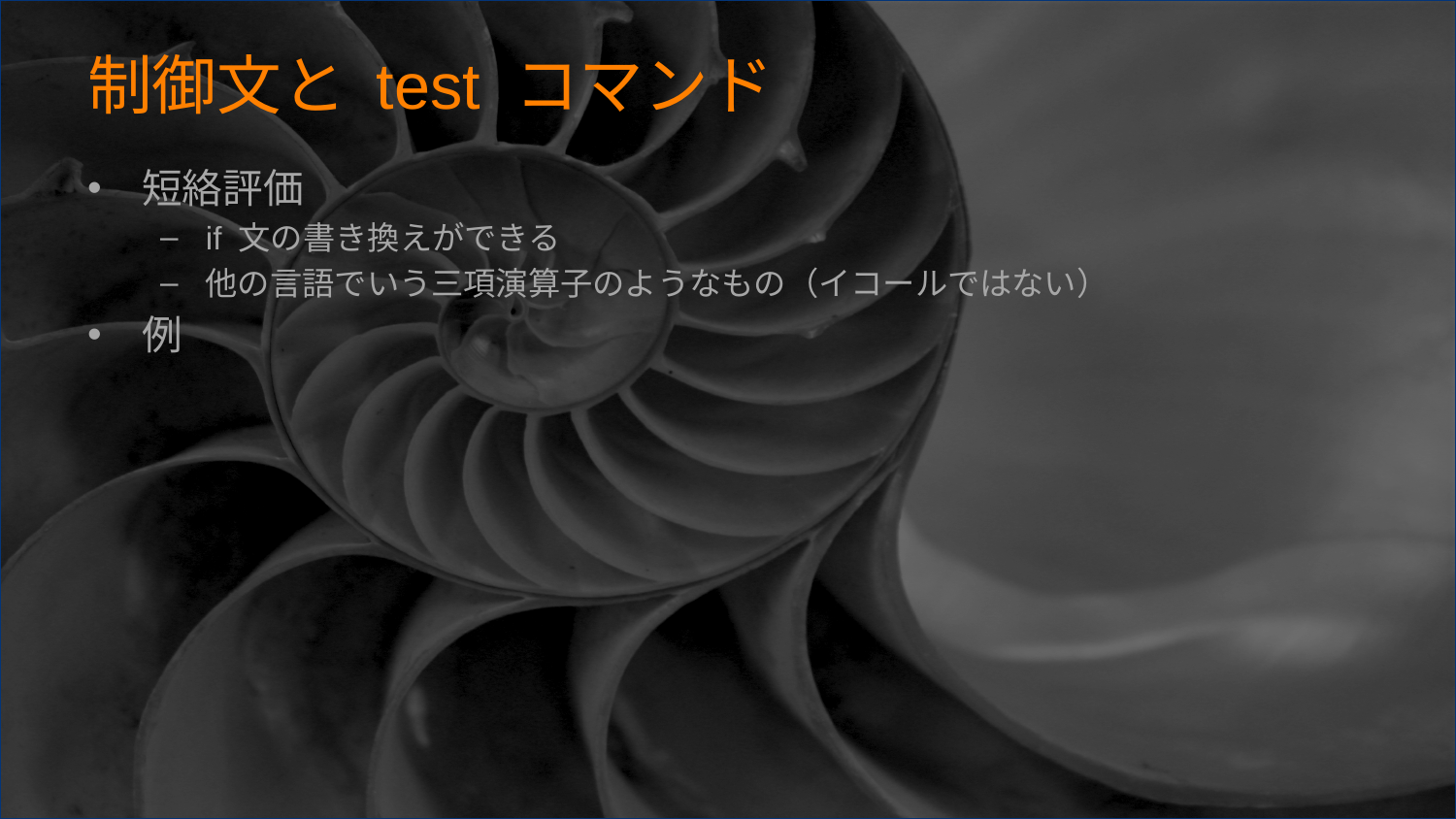

# 制御文と test コマンド
短絡評価
if 文の書き換えができる
他の言語でいう三項演算子のようなもの（イコールではない）
例